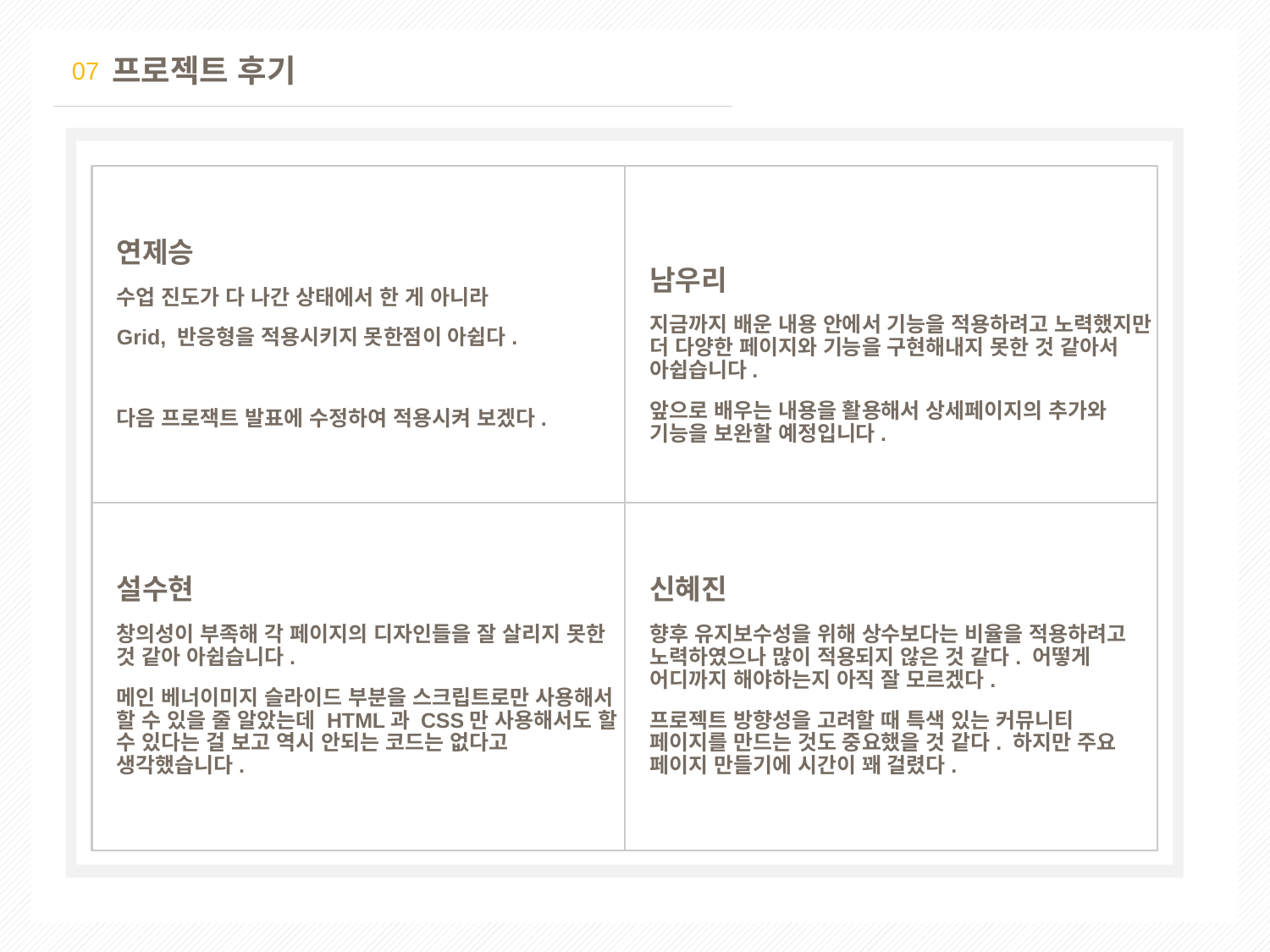

프로젝트 후기
07

남우리
지금까지 배운 내용 안에서 기능을 적용하려고 노력했지만 더 다양한 페이지와 기능을 구현해내지 못한 것 같아서 아쉽습니다.
앞으로 배우는 내용을 활용해서 상세페이지의 추가와 기능을 보완할 예정입니다.

연제승
수업 진도가 다 나간 상태에서 한 게 아니라
Grid, 반응형을 적용시키지 못한점이 아쉽다.

다음 프로잭트 발표에 수정하여 적용시켜 보겠다.
신혜진
향후 유지보수성을 위해 상수보다는 비율을 적용하려고 노력하였으나 많이 적용되지 않은 것 같다. 어떻게 어디까지 해야하는지 아직 잘 모르겠다.
프로젝트 방향성을 고려할 때 특색 있는 커뮤니티 페이지를 만드는 것도 중요했을 것 같다. 하지만 주요 페이지 만들기에 시간이 꽤 걸렸다.
설수현
창의성이 부족해 각 페이지의 디자인들을 잘 살리지 못한 것 같아 아쉽습니다.
메인 베너이미지 슬라이드 부분을 스크립트로만 사용해서 할 수 있을 줄 알았는데 HTML과 CSS만 사용해서도 할 수 있다는 걸 보고 역시 안되는 코드는 없다고 생각했습니다.